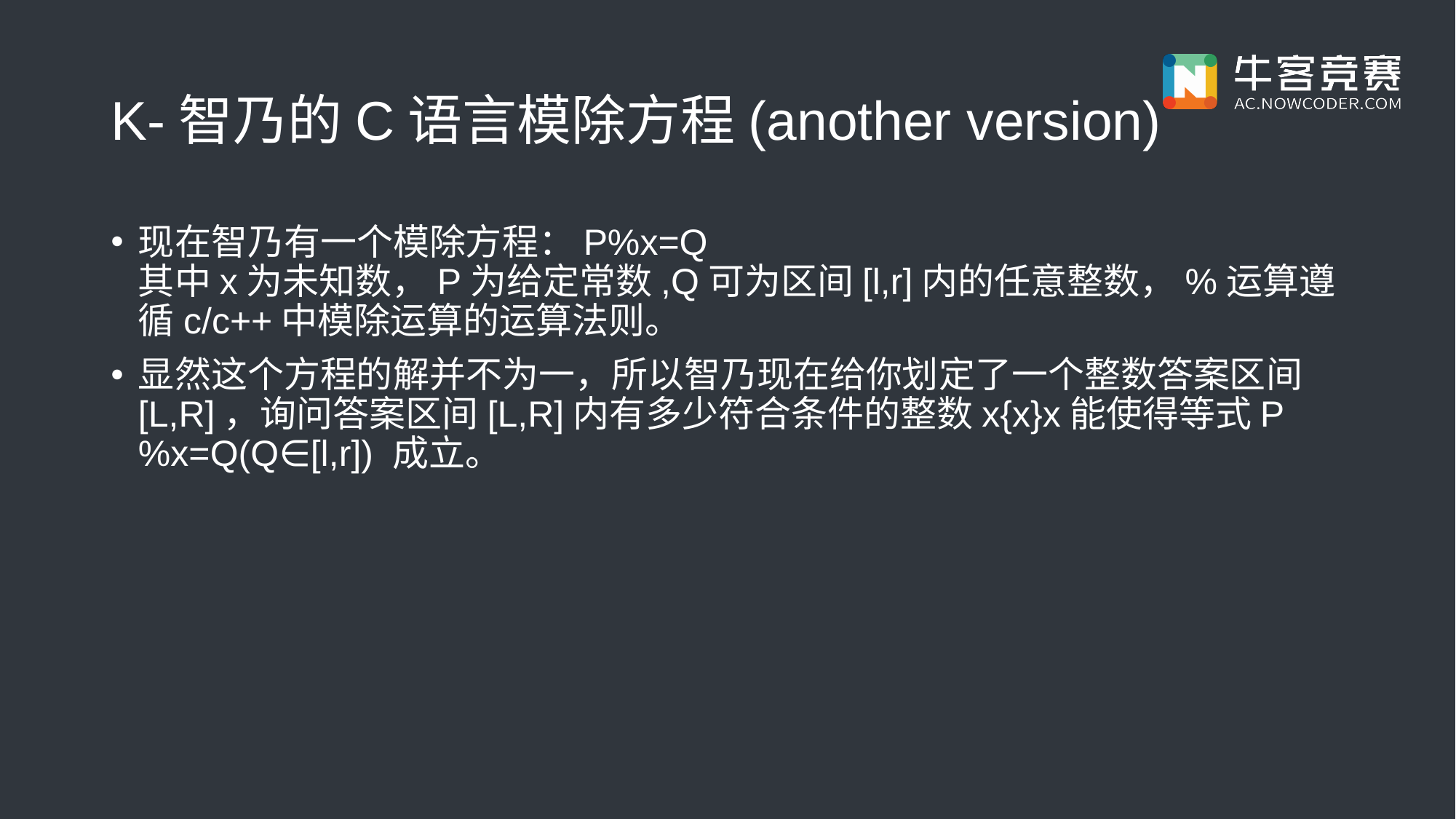

# K-智乃的C语言模除方程(another version)
现在智乃有一个模除方程：P%x=Q
其中x为未知数，P为给定常数,Q可为区间[l,r]内的任意整数，%运算遵循c/c++中模除运算的运算法则。
显然这个方程的解并不为一，所以智乃现在给你划定了一个整数答案区间[L,R]，询问答案区间[L,R]内有多少符合条件的整数x{x}x能使得等式P%x=Q(Q∈[l,r]) 成立。